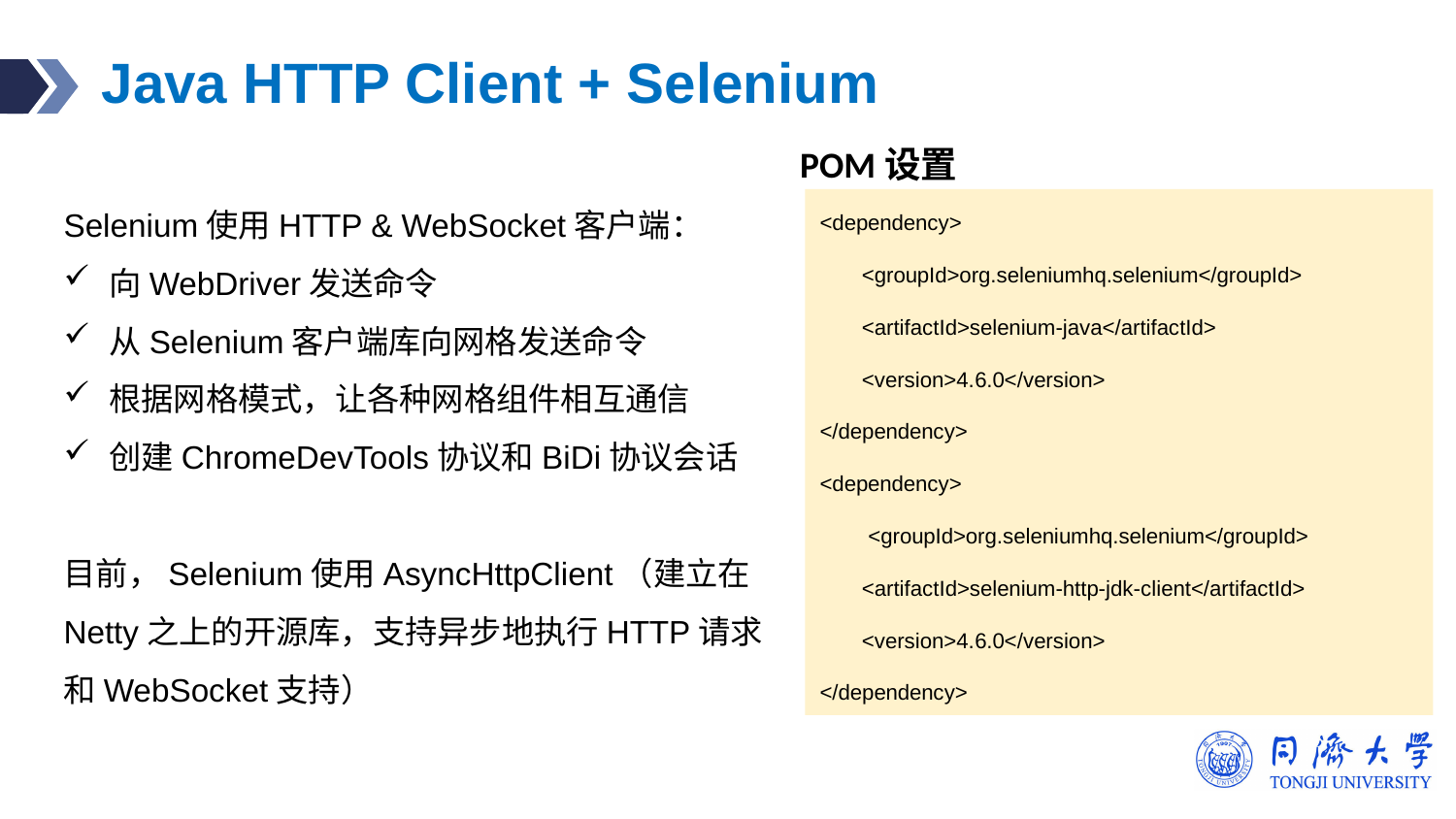

# Java HTTP Client + Selenium
POM设置
Selenium使用HTTP & WebSocket客户端：
向WebDriver发送命令
从Selenium客户端库向网格发送命令
根据网格模式，让各种网格组件相互通信
创建ChromeDevTools协议和BiDi协议会话

目前，Selenium使用AsyncHttpClient（建立在Netty之上的开源库，支持异步地执行HTTP请求和WebSocket支持）
<dependency>
<groupId>org.seleniumhq.selenium</groupId>
<artifactId>selenium-java</artifactId>
<version>4.6.0</version>
</dependency>
<dependency>
 <groupId>org.seleniumhq.selenium</groupId>
<artifactId>selenium-http-jdk-client</artifactId>
<version>4.6.0</version>
</dependency>